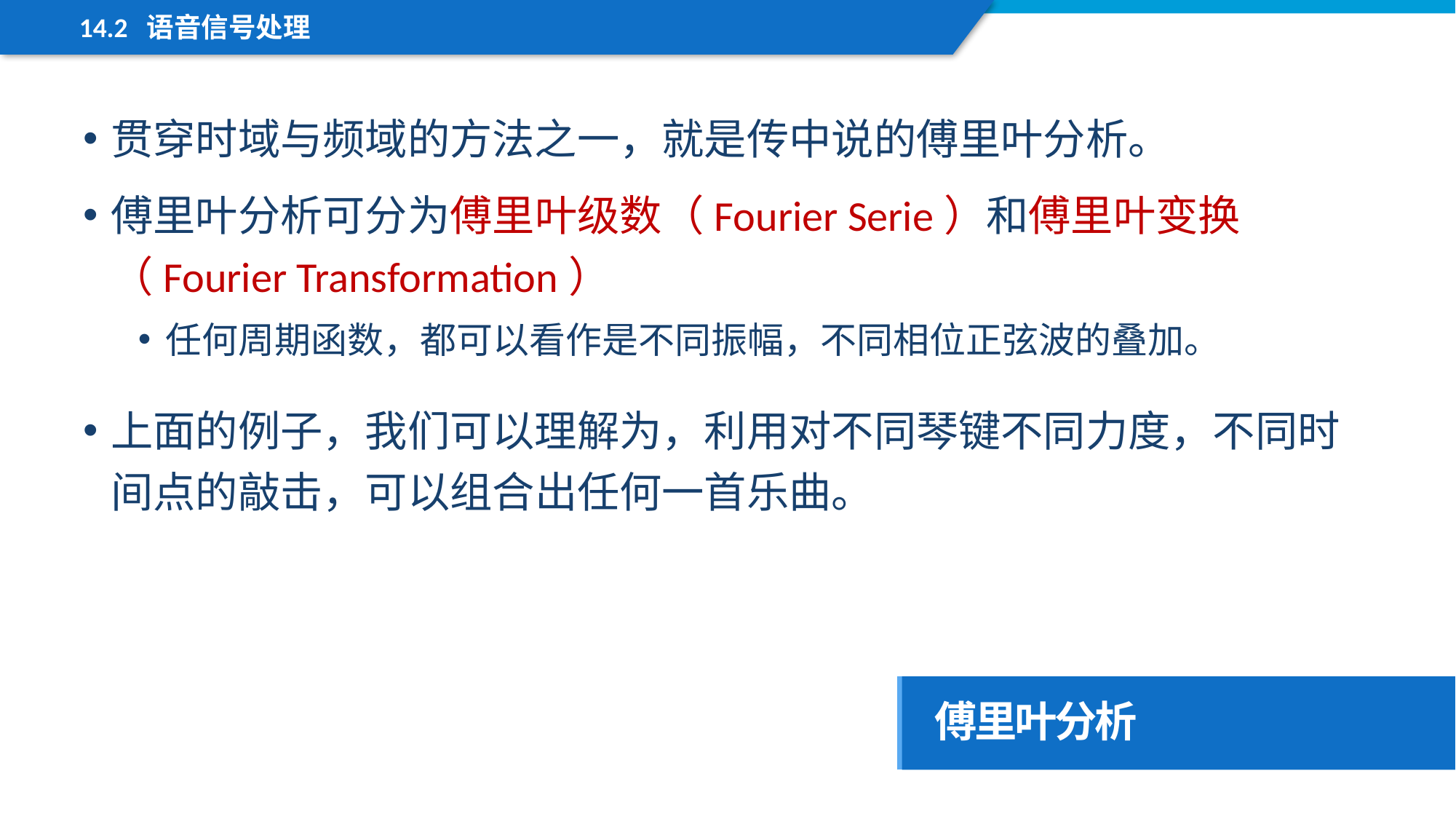

14.2  语音信号处理
贯穿时域与频域的方法之一，就是传中说的傅里叶分析。
傅里叶分析可分为傅里叶级数（Fourier Serie）和傅里叶变换（Fourier Transformation）
任何周期函数，都可以看作是不同振幅，不同相位正弦波的叠加。
上面的例子，我们可以理解为，利用对不同琴键不同力度，不同时间点的敲击，可以组合出任何一首乐曲。

傅里叶分析